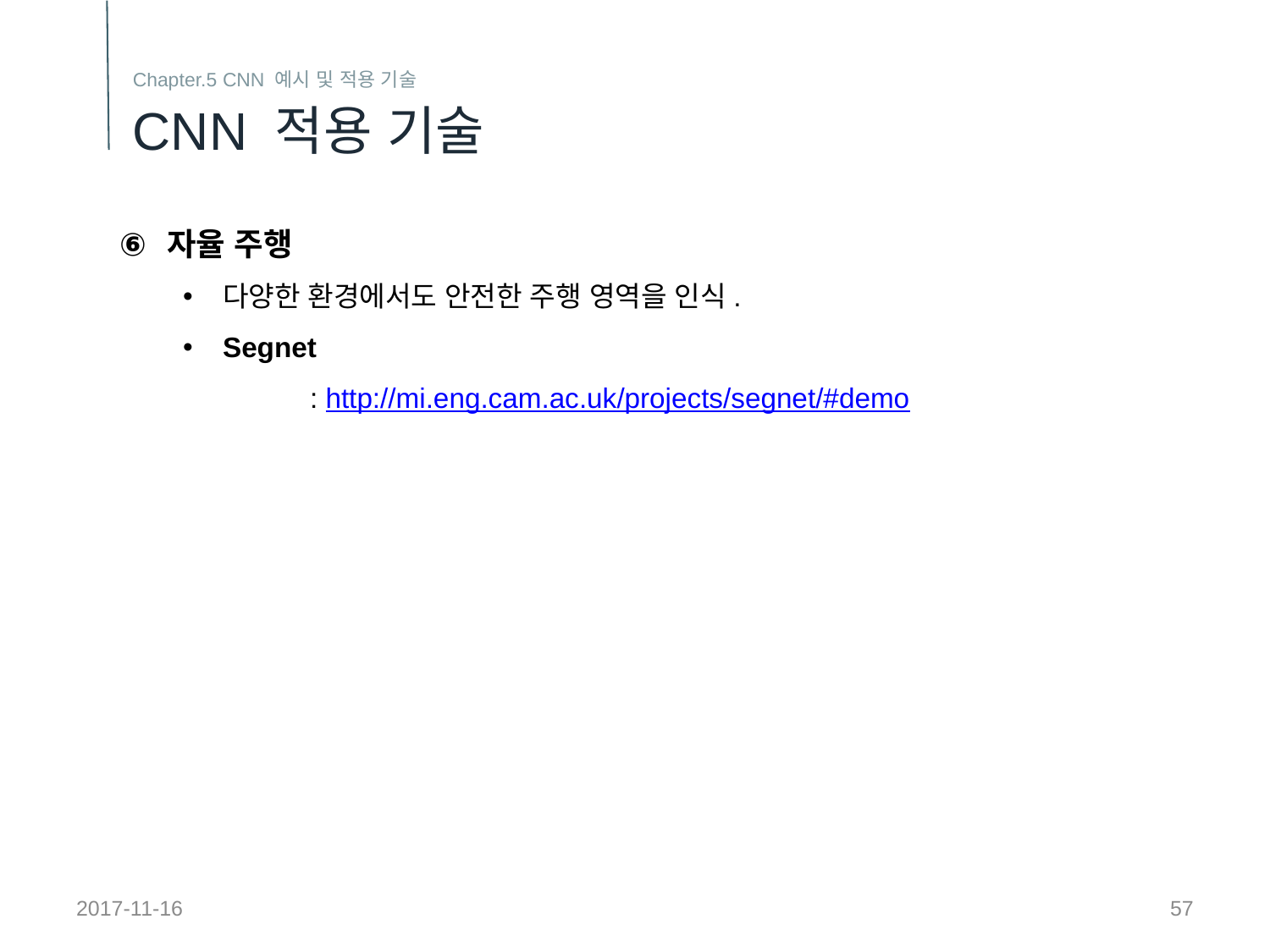

Chapter.5 CNN 예시 및 적용 기술
CNN 적용 기술
자율 주행
다양한 환경에서도 안전한 주행 영역을 인식.
Segnet
	: http://mi.eng.cam.ac.uk/projects/segnet/#demo

2017-11-16
57